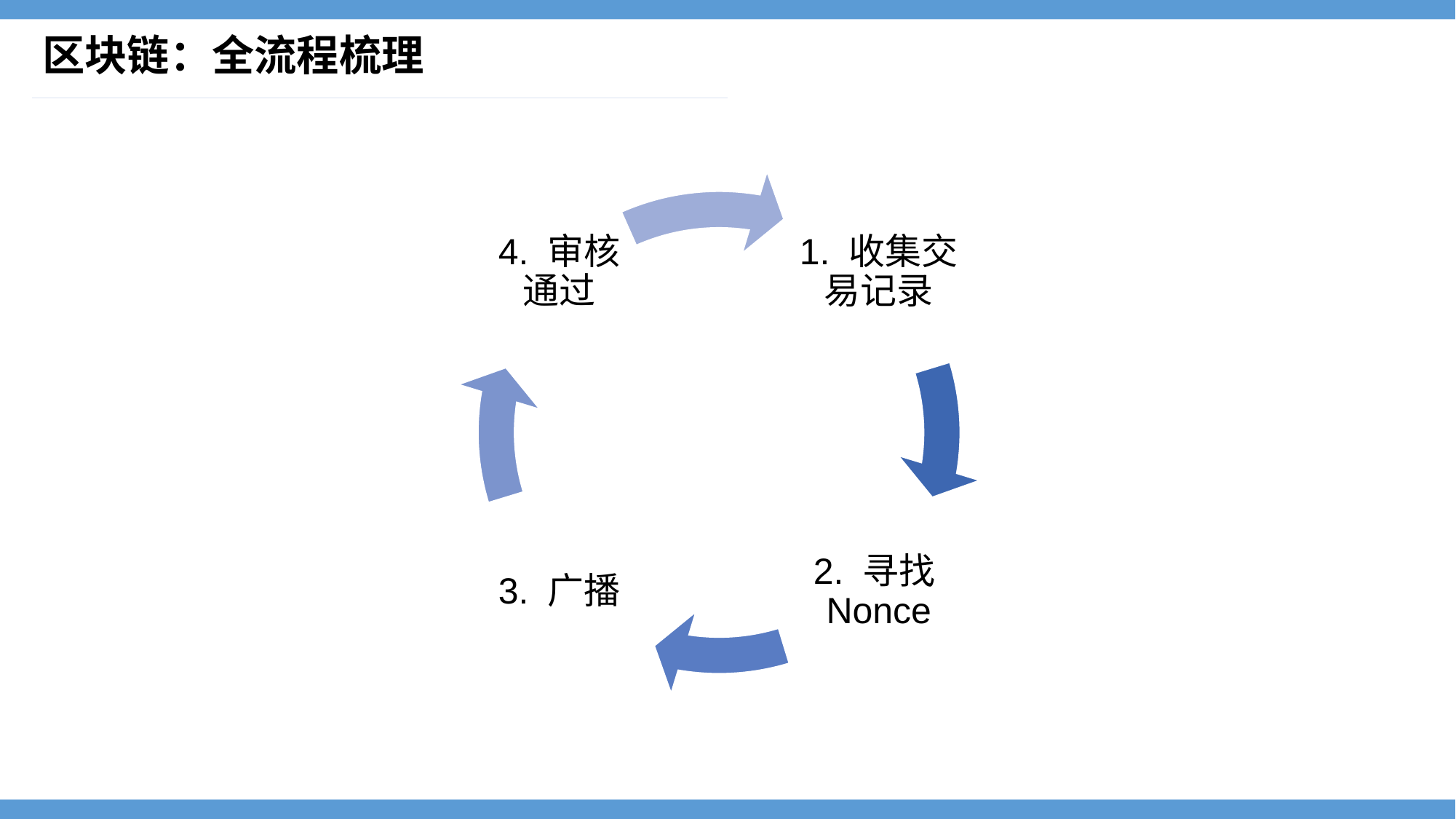

# 区块链：全流程梳理
1. 收集交易记录
2. 寻找Nonce
3. 广播
4. 审核通过